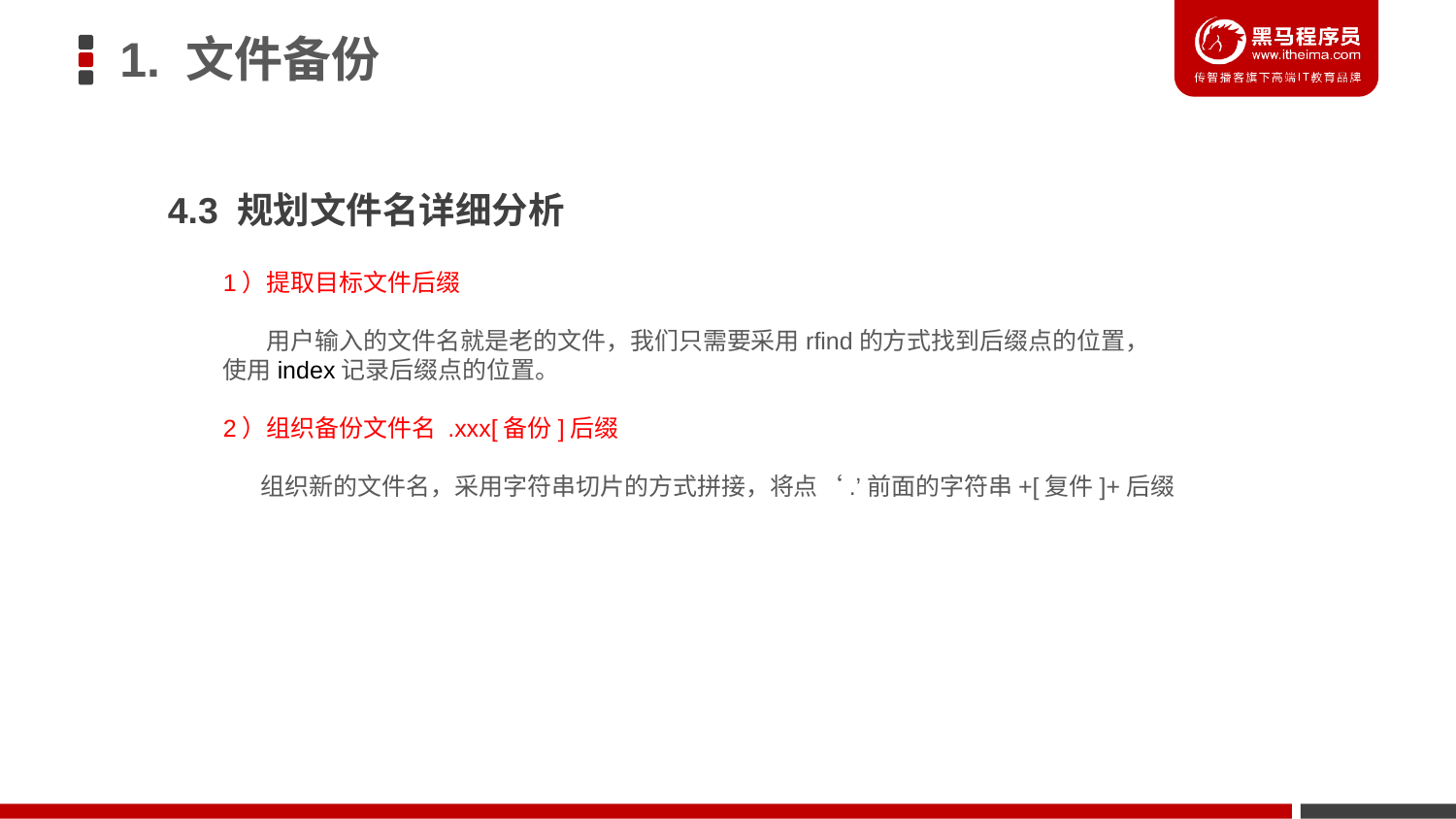

1. 文件备份
 4.3 规划文件名详细分析
1）提取目标文件后缀

       用户输入的文件名就是老的文件，我们只需要采用rfind的方式找到后缀点的位置，
使用index记录后缀点的位置。

2）组织备份文件名 .xxx[备份]后缀

      组织新的文件名，采用字符串切片的方式拼接，将点‘.’前面的字符串+[复件]+后缀